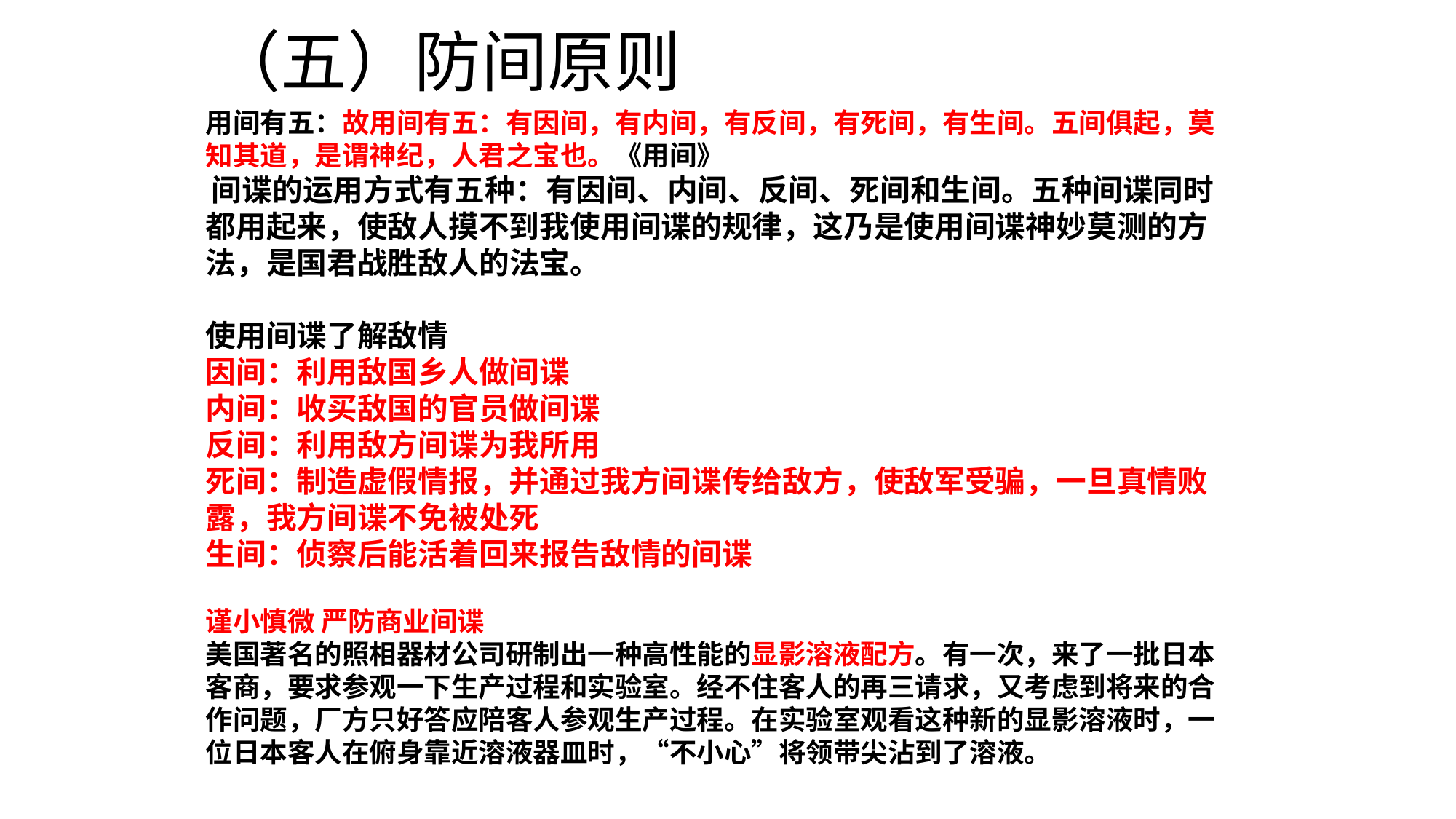

（五）防间原则
用间有五：故用间有五：有因间，有内间，有反间，有死间，有生间。五间俱起，莫知其道，是谓神纪，人君之宝也。《用间》
 间谍的运用方式有五种：有因间、内间、反间、死间和生间。五种间谍同时都用起来，使敌人摸不到我使用间谍的规律，这乃是使用间谍神妙莫测的方法，是国君战胜敌人的法宝。

使用间谍了解敌情
因间：利用敌国乡人做间谍
内间：收买敌国的官员做间谍
反间：利用敌方间谍为我所用
死间：制造虚假情报，并通过我方间谍传给敌方，使敌军受骗，一旦真情败露，我方间谍不免被处死
生间：侦察后能活着回来报告敌情的间谍

谨小慎微 严防商业间谍
美国著名的照相器材公司研制出一种高性能的显影溶液配方。有一次，来了一批日本客商，要求参观一下生产过程和实验室。经不住客人的再三请求，又考虑到将来的合作问题，厂方只好答应陪客人参观生产过程。在实验室观看这种新的显影溶液时，一位日本客人在俯身靠近溶液器皿时，“不小心”将领带尖沾到了溶液。